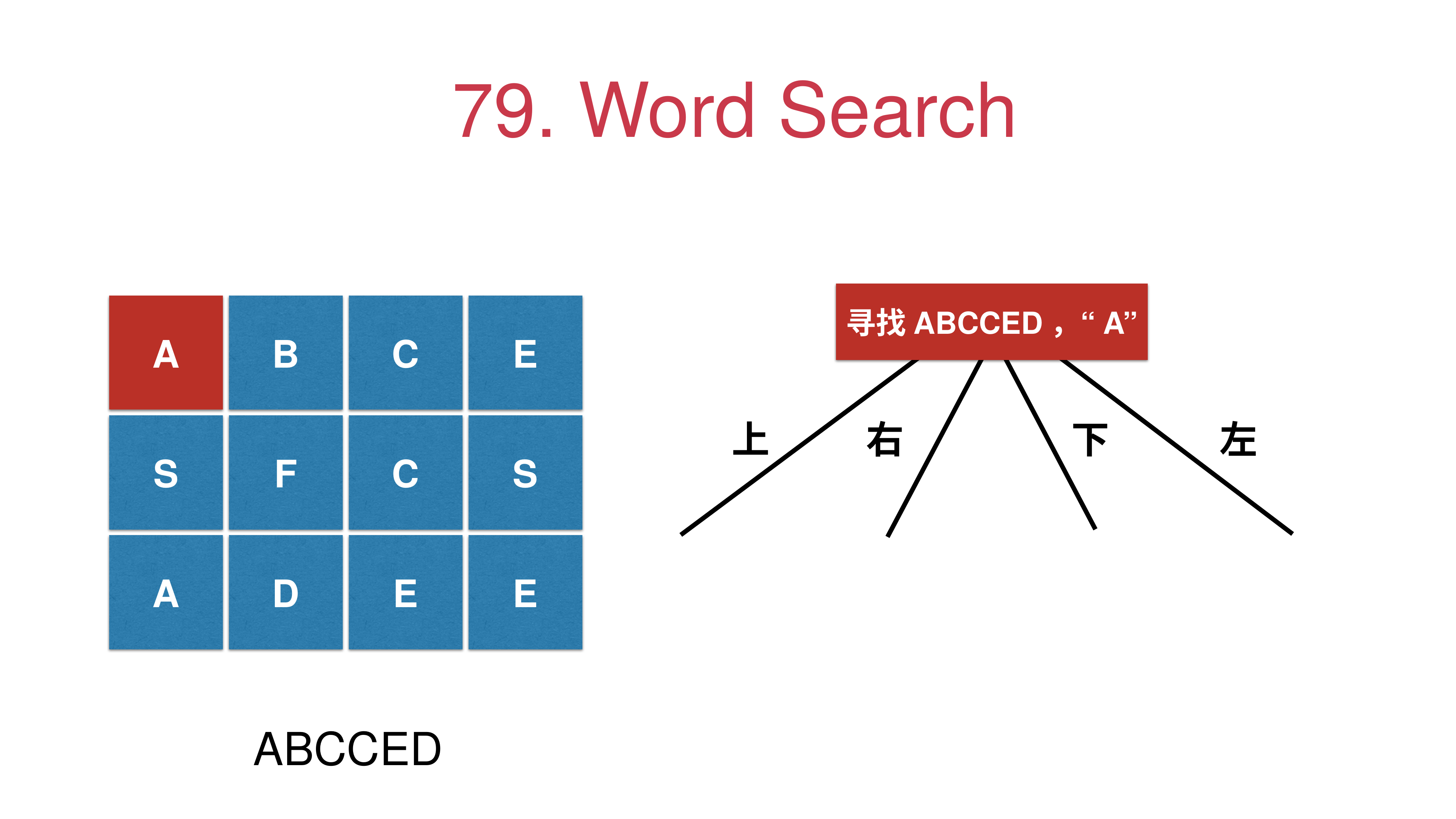

# 79. Word Search
寻找ABCCED，“A”
A
B
C
E

上
右
下
左
S
F
C
S
A
D
E
E
ABCCED